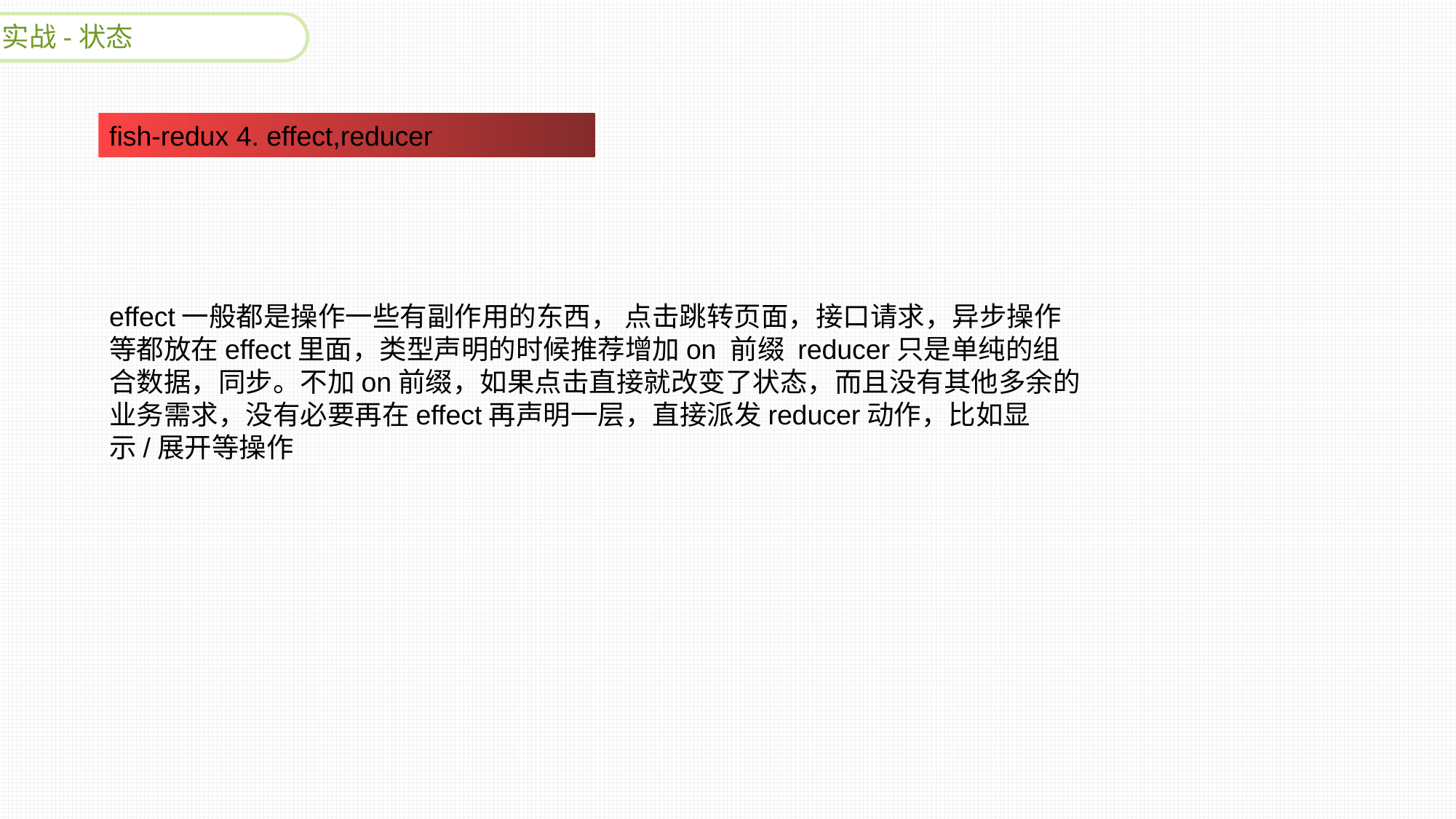

实战-状态
fish-redux 4. effect,reducer
effect一般都是操作一些有副作用的东西， 点击跳转页面，接口请求，异步操作等都放在effect里面，类型声明的时候推荐增加on 前缀 reducer只是单纯的组合数据，同步。不加on前缀，如果点击直接就改变了状态，而且没有其他多余的业务需求，没有必要再在effect再声明一层，直接派发reducer动作，比如显示/展开等操作